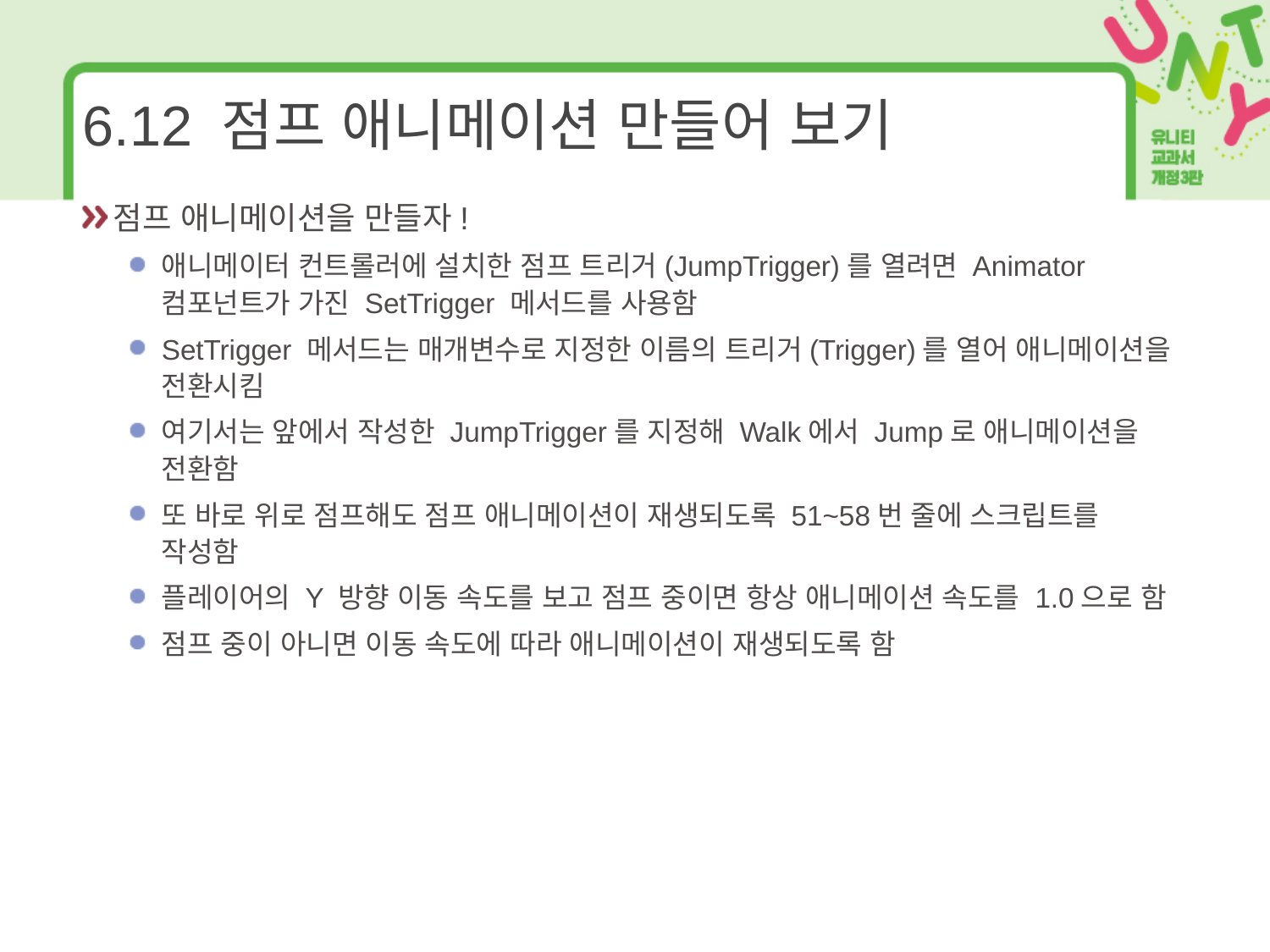

# 6.12 점프 애니메이션 만들어 보기
점프 애니메이션을 만들자!
애니메이터 컨트롤러에 설치한 점프 트리거(JumpTrigger)를 열려면 Animator 컴포넌트가 가진 SetTrigger 메서드를 사용함
SetTrigger 메서드는 매개변수로 지정한 이름의 트리거(Trigger)를 열어 애니메이션을 전환시킴
여기서는 앞에서 작성한 JumpTrigger를 지정해 Walk에서 Jump로 애니메이션을 전환함
또 바로 위로 점프해도 점프 애니메이션이 재생되도록 51~58번 줄에 스크립트를 작성함
플레이어의 Y 방향 이동 속도를 보고 점프 중이면 항상 애니메이션 속도를 1.0으로 함
점프 중이 아니면 이동 속도에 따라 애니메이션이 재생되도록 함